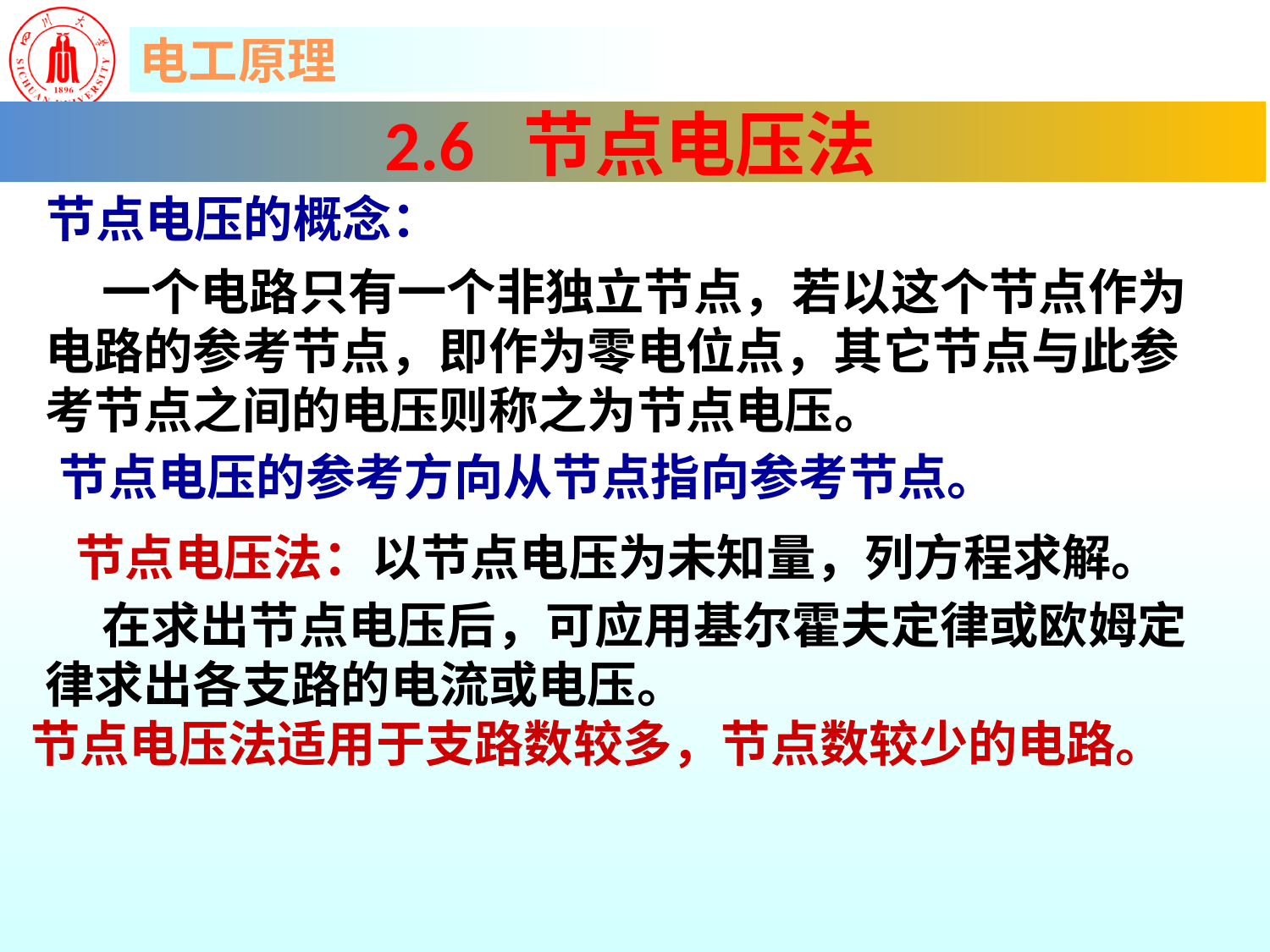

2.6  节点电压法
节点电压的概念：
    一个电路只有一个非独立节点，若以这个节点作为电路的参考节点，即作为零电位点，其它节点与此参考节点之间的电压则称之为节点电压。
节点电压的参考方向从节点指向参考节点。
节点电压法：以节点电压为未知量，列方程求解。
    在求出节点电压后，可应用基尔霍夫定律或欧姆定
律求出各支路的电流或电压。
节点电压法适用于支路数较多，节点数较少的电路。

44